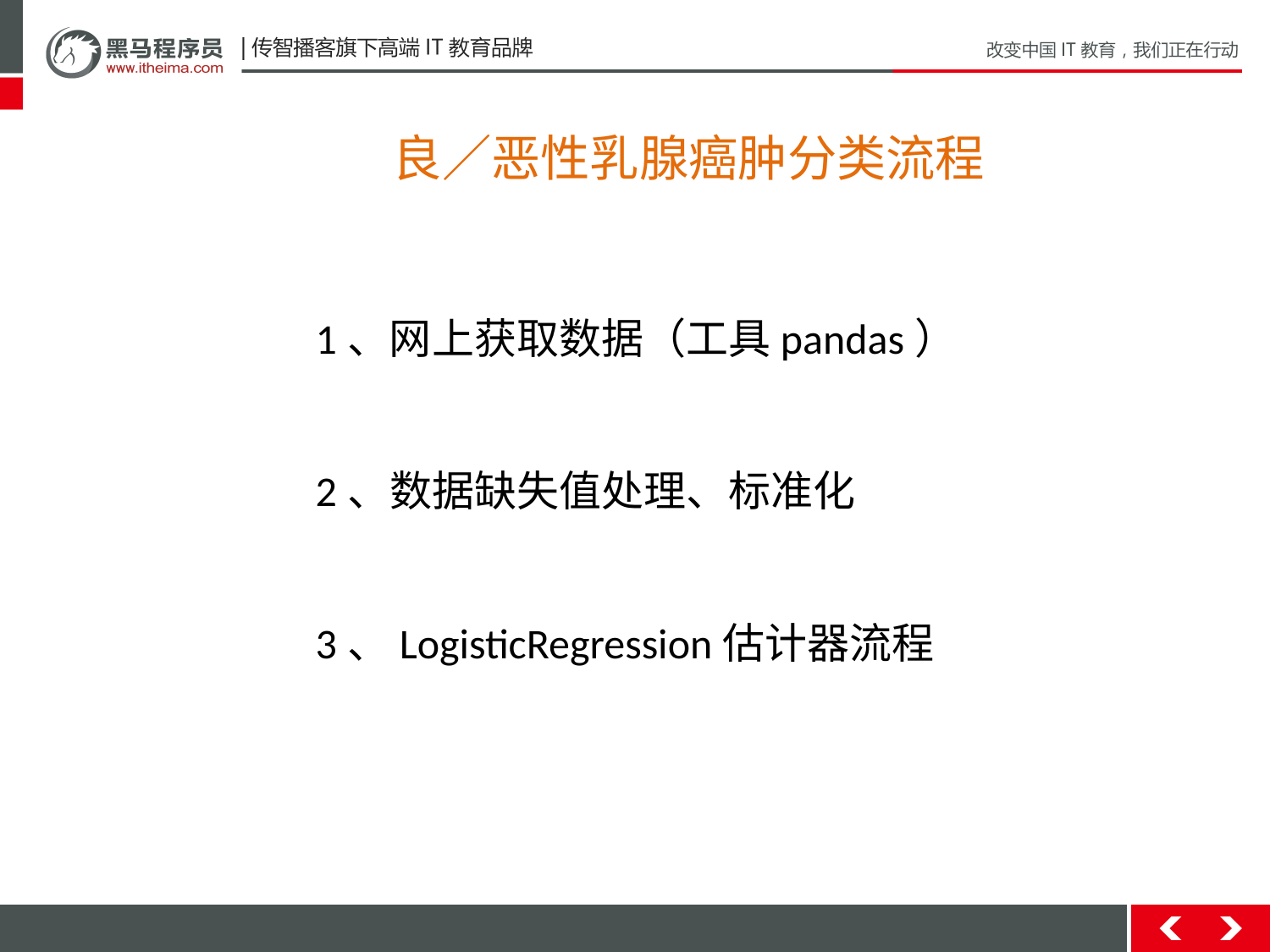

良／恶性乳腺癌肿分类流程
1、网上获取数据（工具pandas）

2、数据缺失值处理、标准化

3、LogisticRegression估计器流程